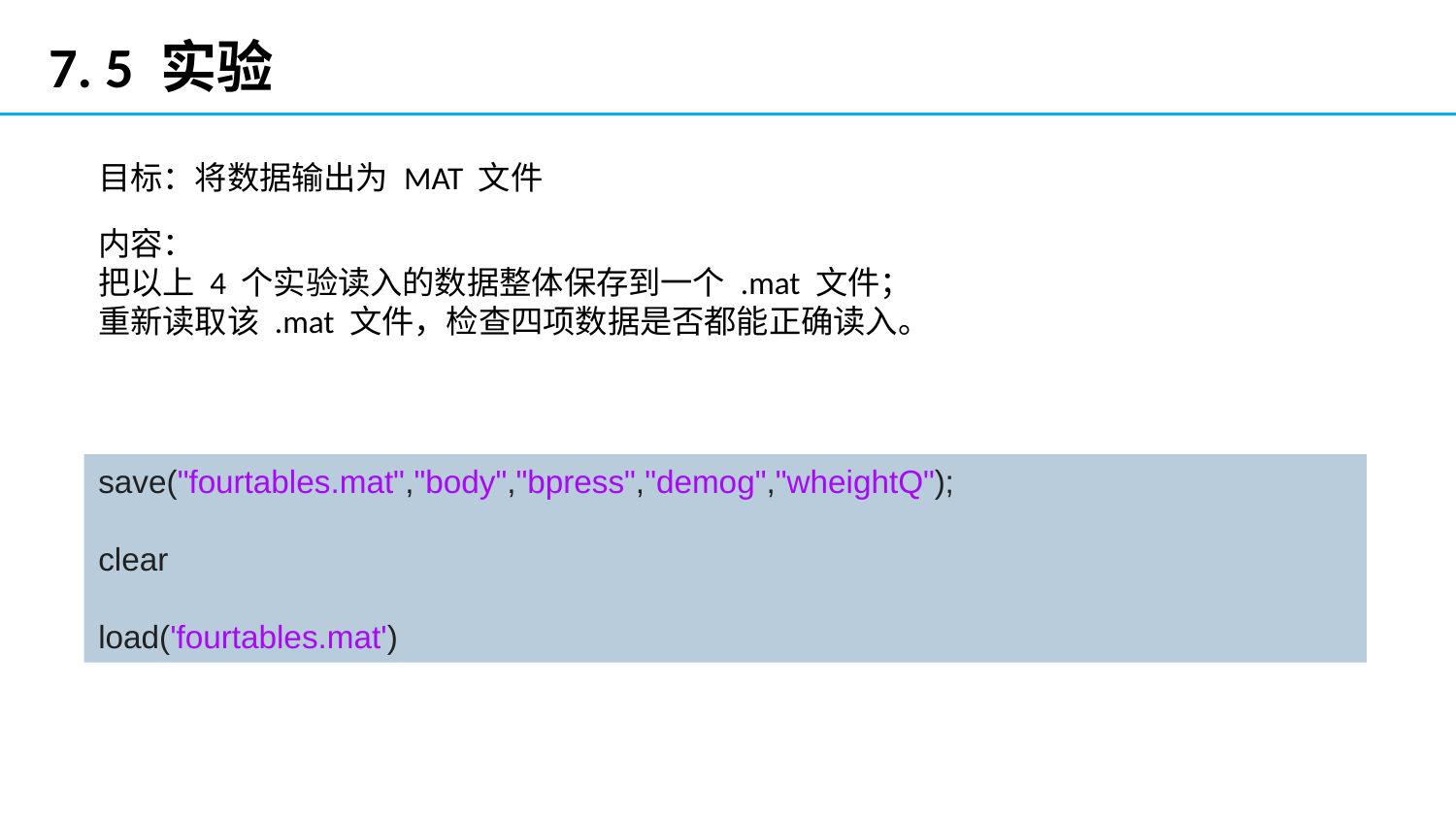

# 7. 5 实验
目标：将数据输出为 MAT 文件
内容：
把以上 4 个实验读入的数据整体保存到一个 .mat 文件；
重新读取该 .mat 文件，检查四项数据是否都能正确读入。
save("fourtables.mat","body","bpress","demog","wheightQ");
clear

load('fourtables.mat')